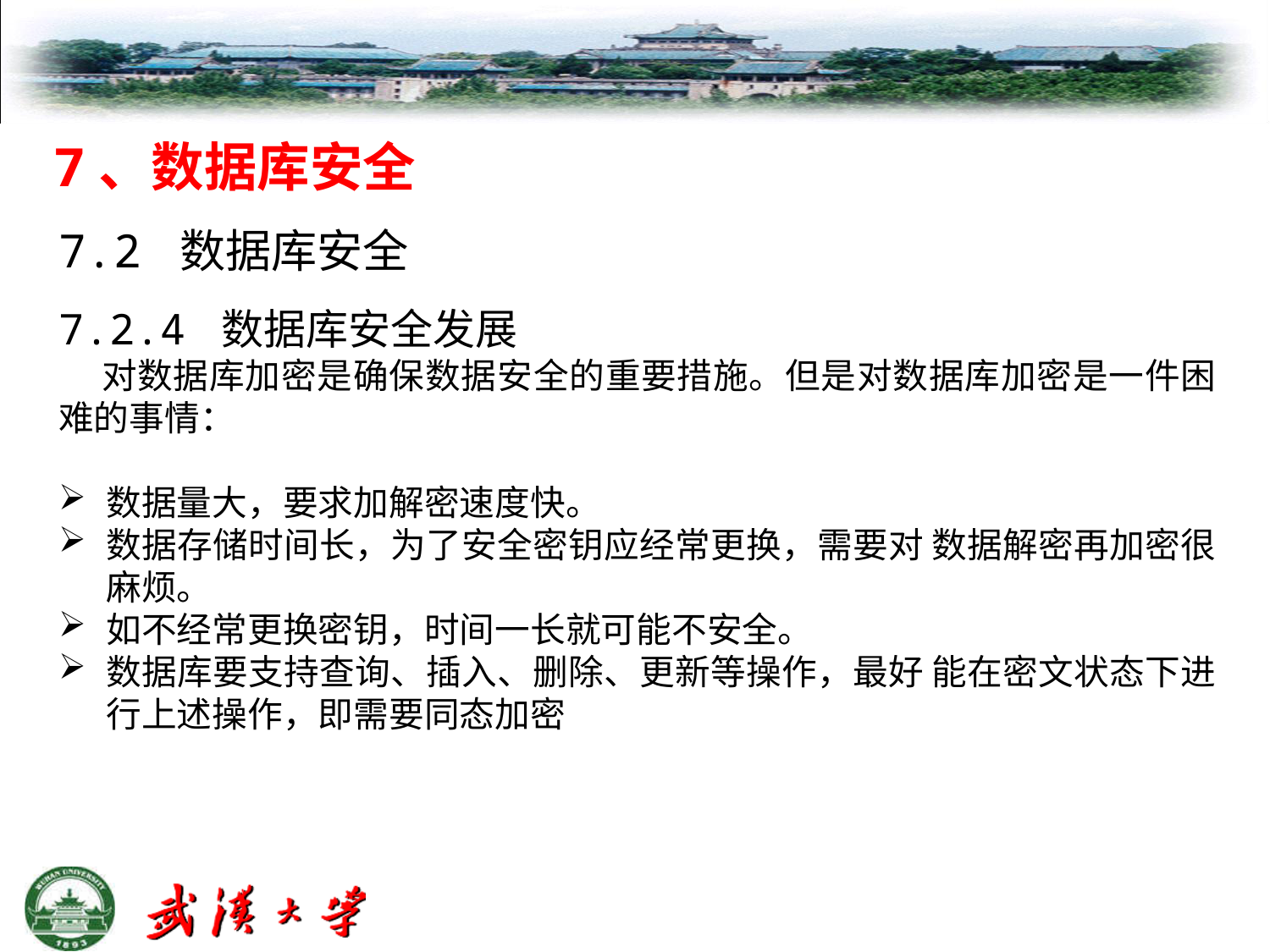

7、数据库安全
7.2 数据库安全
7.2.4 数据库安全发展
    对数据库加密是确保数据安全的重要措施。但是对数据库加密是一件困难的事情：

数据量大，要求加解密速度快。
数据存储时间长，为了安全密钥应经常更换，需要对 数据解密再加密很麻烦。
如不经常更换密钥，时间一长就可能不安全。
数据库要支持查询、插入、删除、更新等操作，最好 能在密文状态下进行上述操作，即需要同态加密